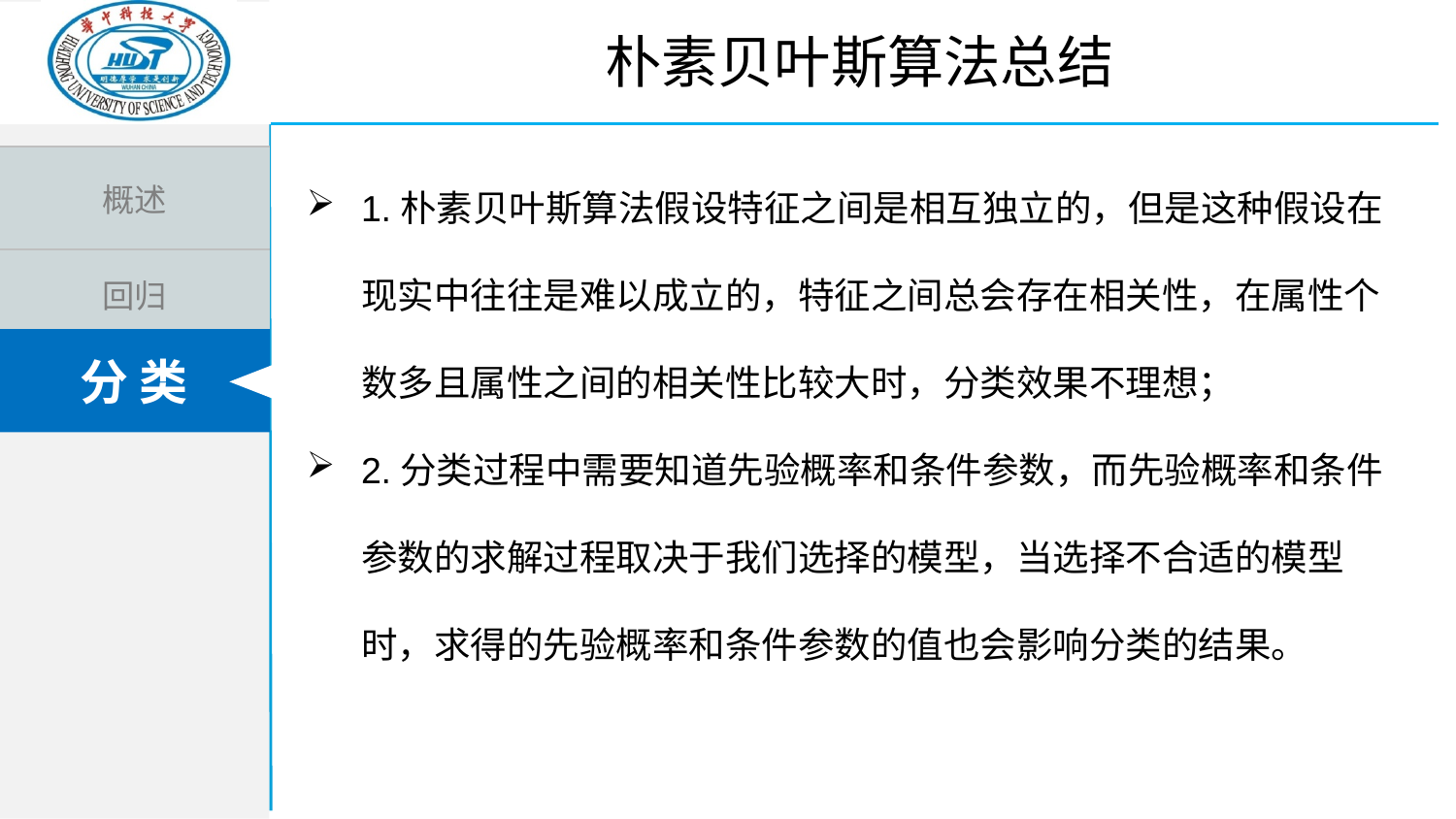

朴素贝叶斯算法总结
1.朴素贝叶斯算法假设特征之间是相互独立的，但是这种假设在现实中往往是难以成立的，特征之间总会存在相关性，在属性个数多且属性之间的相关性比较大时，分类效果不理想；
2.分类过程中需要知道先验概率和条件参数，而先验概率和条件参数的求解过程取决于我们选择的模型，当选择不合适的模型时，求得的先验概率和条件参数的值也会影响分类的结果。